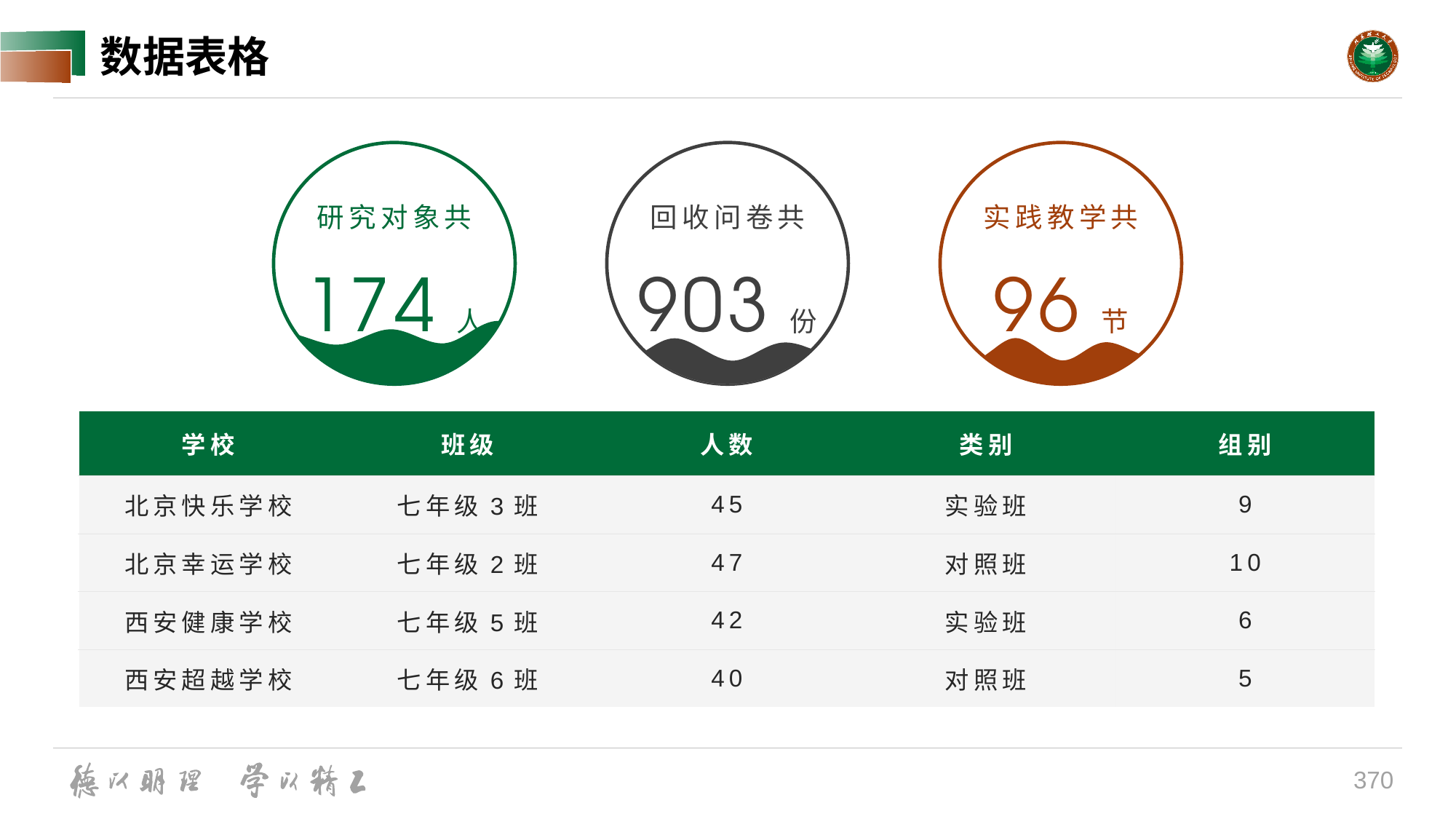

# 数据表格

研究对象共
174人
回收问卷共
903份
实践教学共
96节

| 学校 | 班级 | 人数 | 类别 | 组别 |
| --- | --- | --- | --- | --- |
| 北京快乐学校 | 七年级3班 | 45 | 实验班 | 9 |
| 北京幸运学校 | 七年级2班 | 47 | 对照班 | 10 |
| 西安健康学校 | 七年级5班 | 42 | 实验班 | 6 |
| 西安超越学校 | 七年级6班 | 40 | 对照班 | 5 |